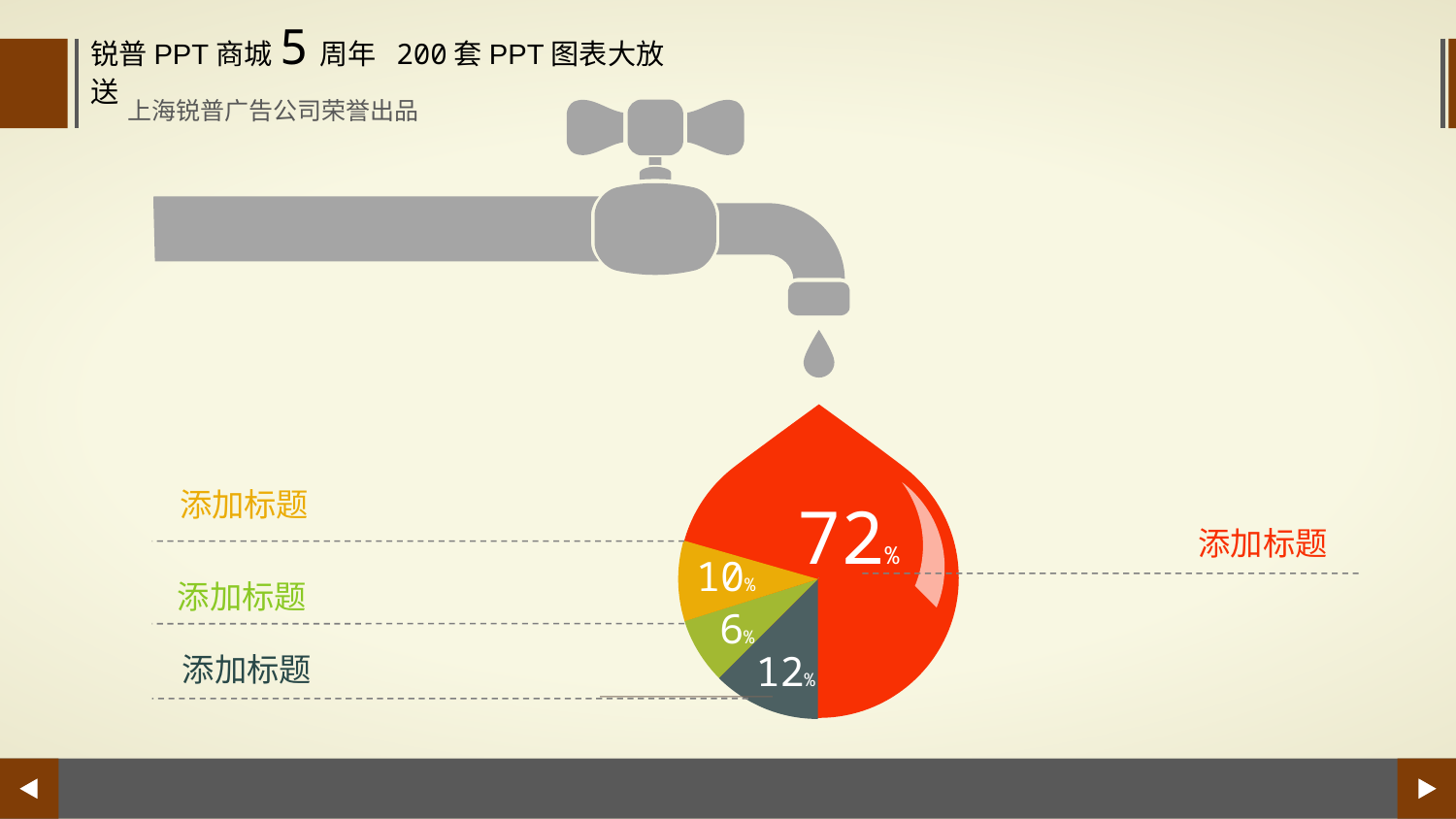

锐普PPT商城5周年  200套PPT图表大放送

上海锐普广告公司荣誉出品

添加标题

72%
添加标题

10%
添加标题

6%

12%
添加标题